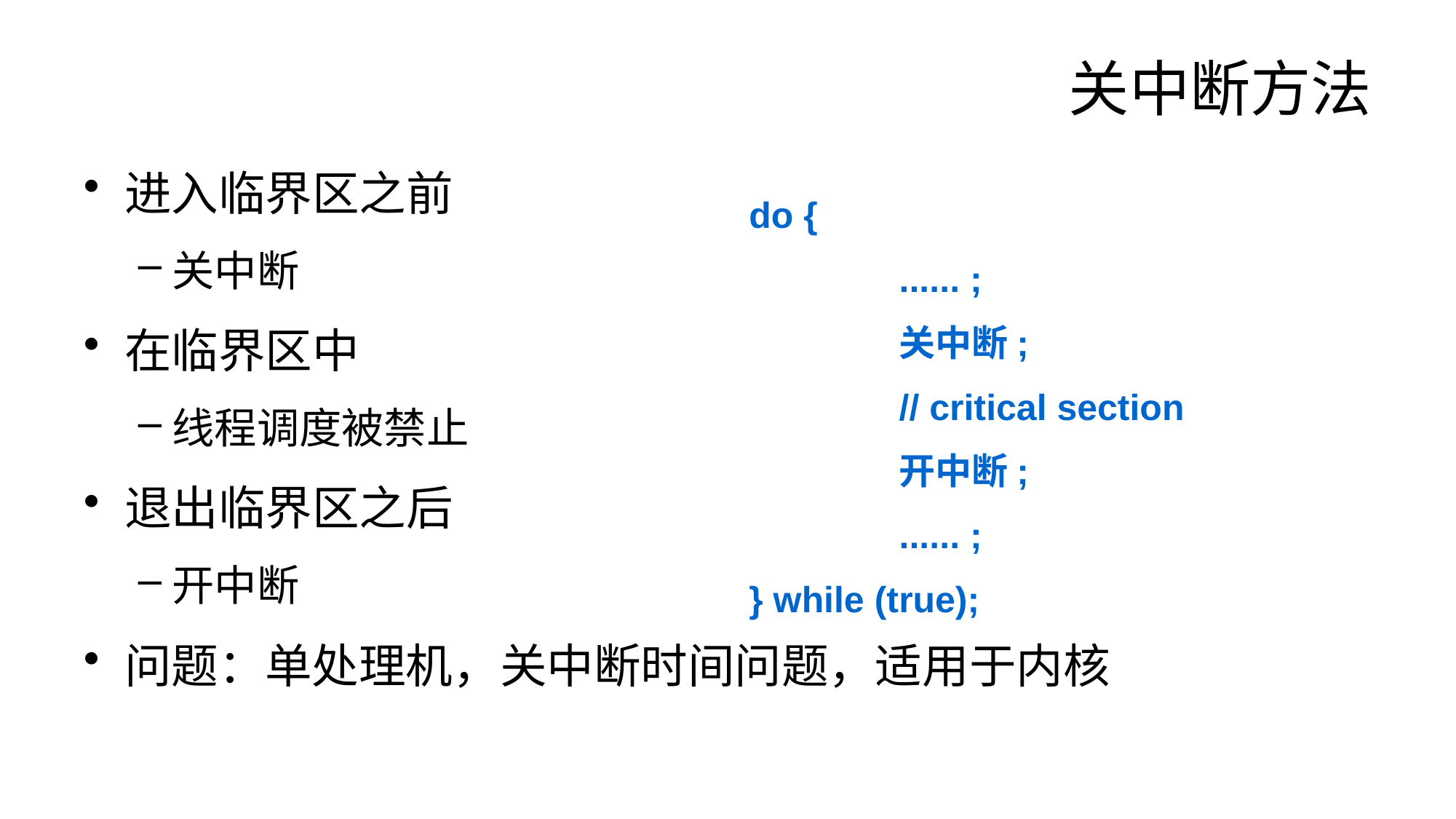

# 关中断方法
进入临界区之前
关中断
在临界区中
线程调度被禁止
退出临界区之后
开中断
问题：单处理机，关中断时间问题，适用于内核
do {
		...... ;
		关中断;
		// critical section
		开中断;
		...... ;
} while (true);